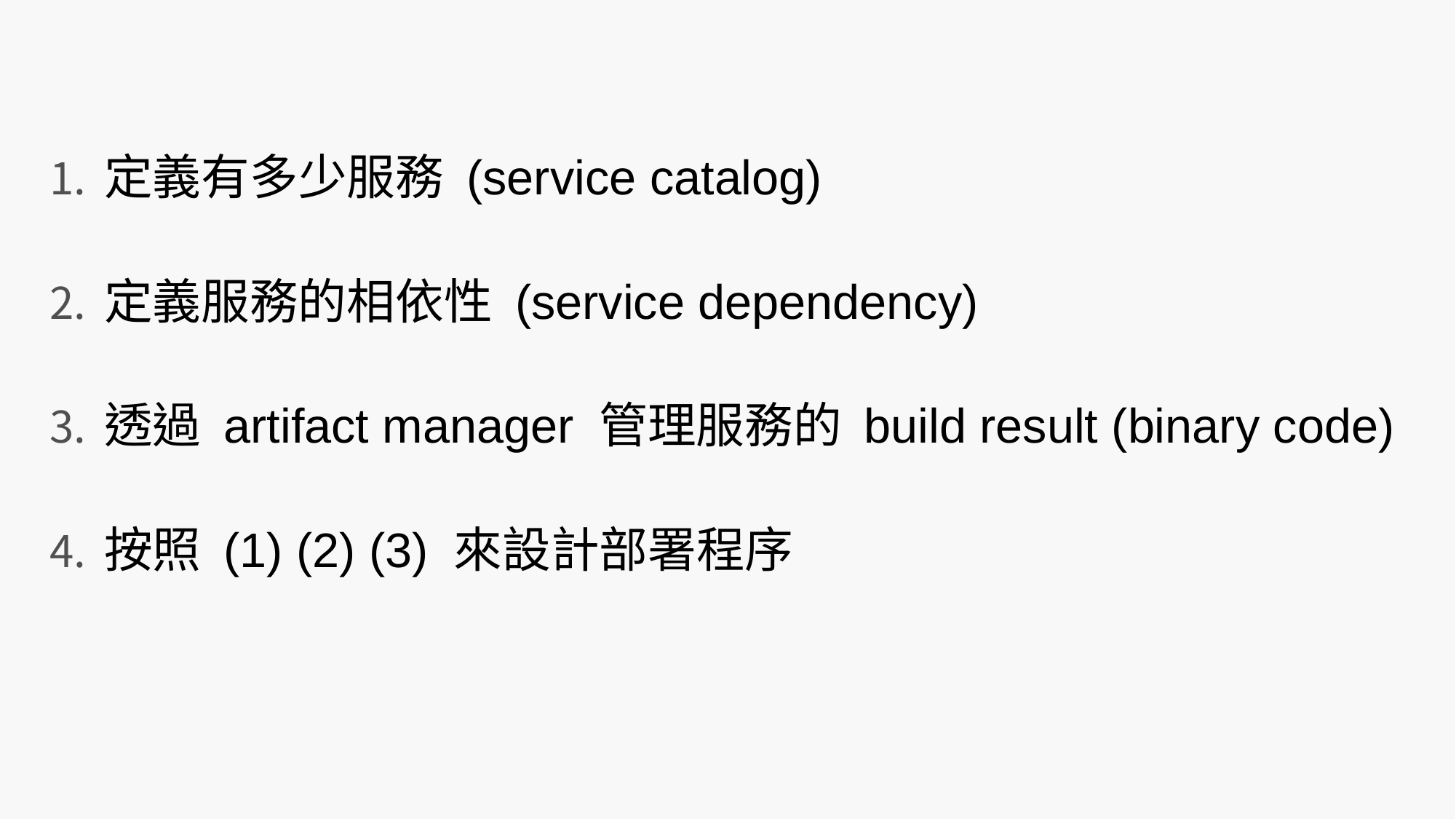

#
定義有多少服務 (service catalog)

定義服務的相依性 (service dependency)

透過 artifact manager 管理服務的 build result (binary code)

按照 (1) (2) (3) 來設計部署程序